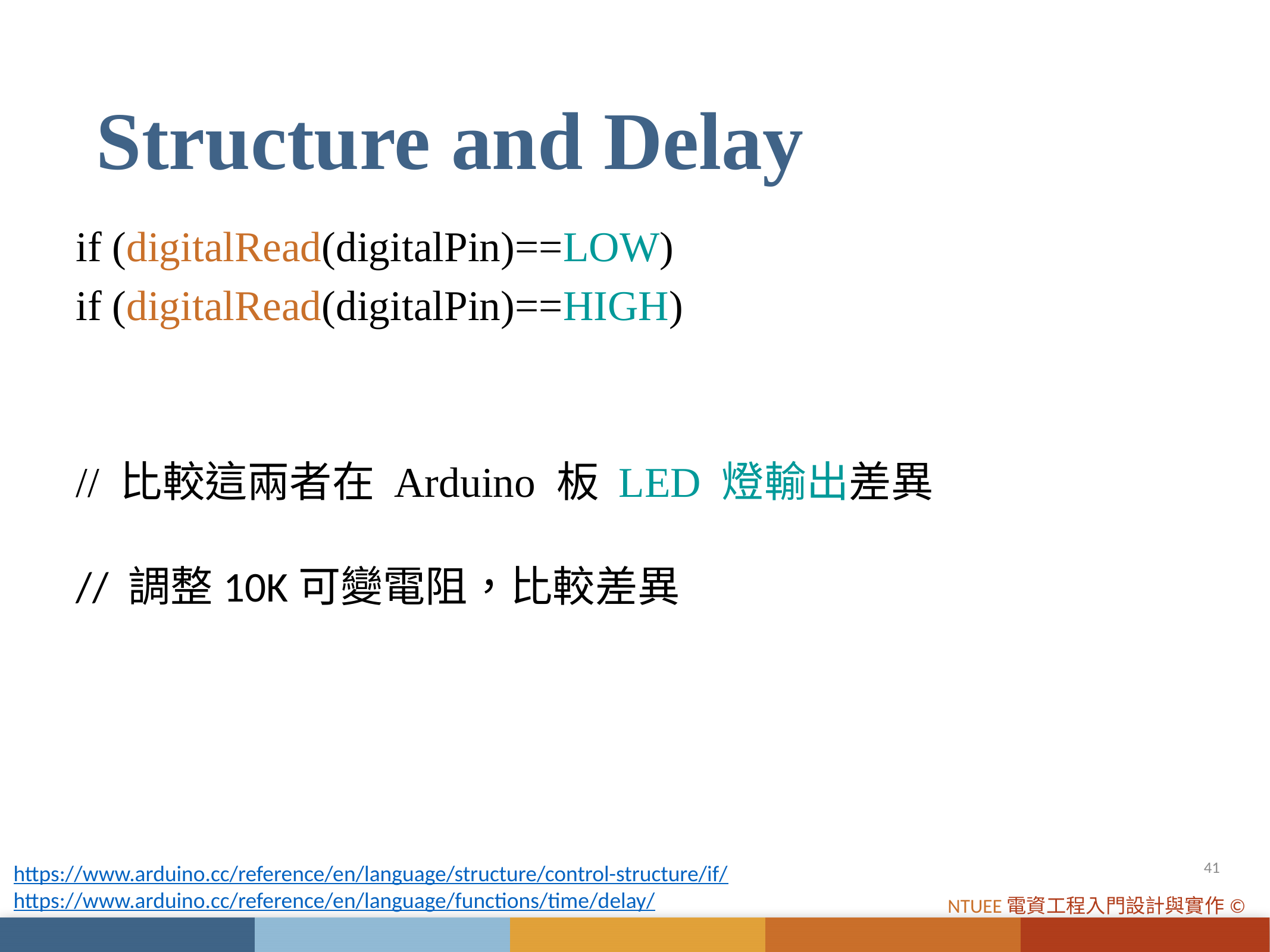

# Structure and Delay
if (digitalRead(digitalPin)==LOW)
if (digitalRead(digitalPin)==HIGH)

// 比較這兩者在 Arduino 板 LED 燈輸出差異
// 調整10K可變電阻，比較差異
41
https://www.arduino.cc/reference/en/language/structure/control-structure/if/
https://www.arduino.cc/reference/en/language/functions/time/delay/